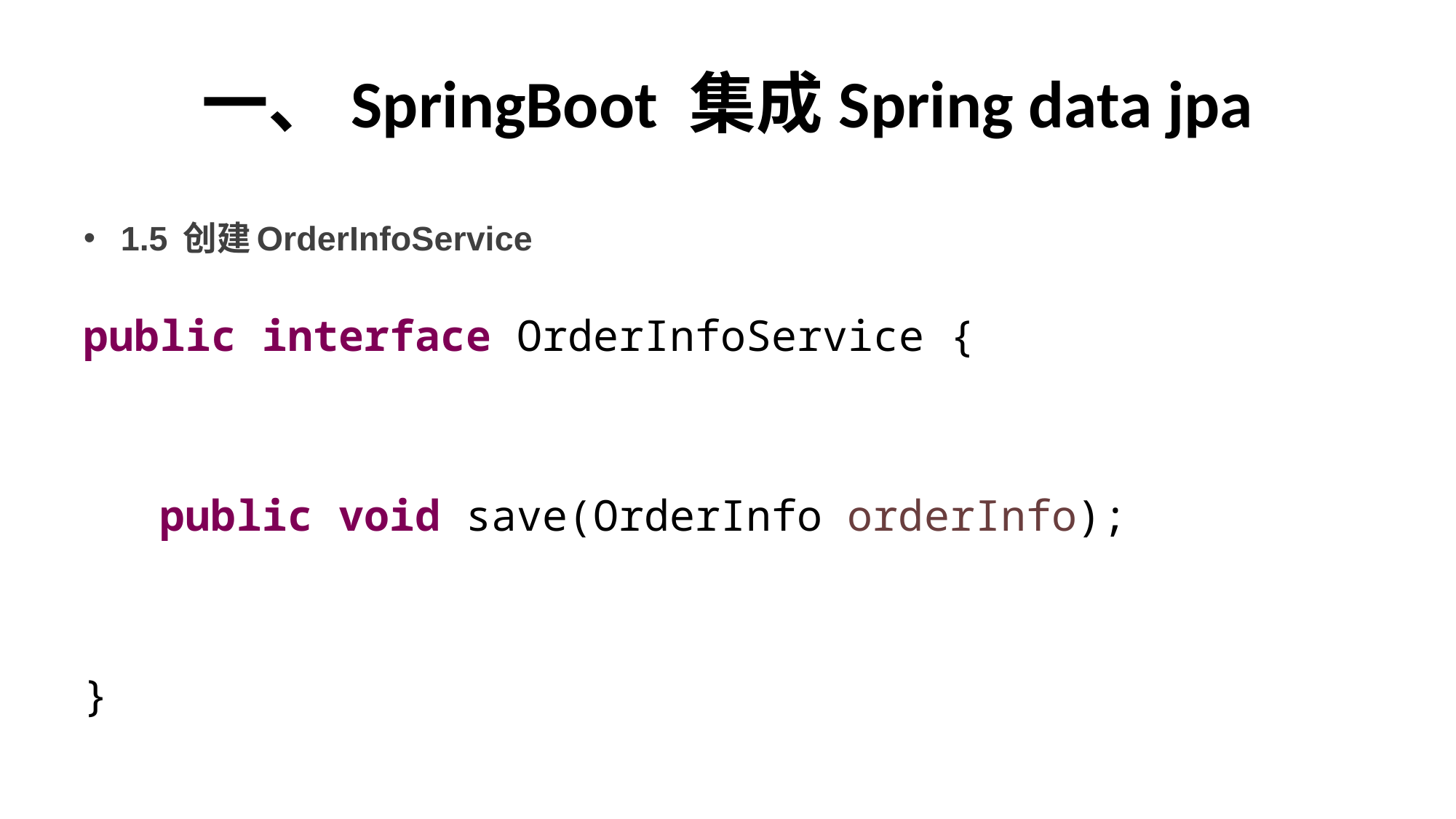

# 一、SpringBoot 集成Spring data jpa
1.5 创建OrderInfoService
public interface OrderInfoService {

	public void save(OrderInfo orderInfo);

}